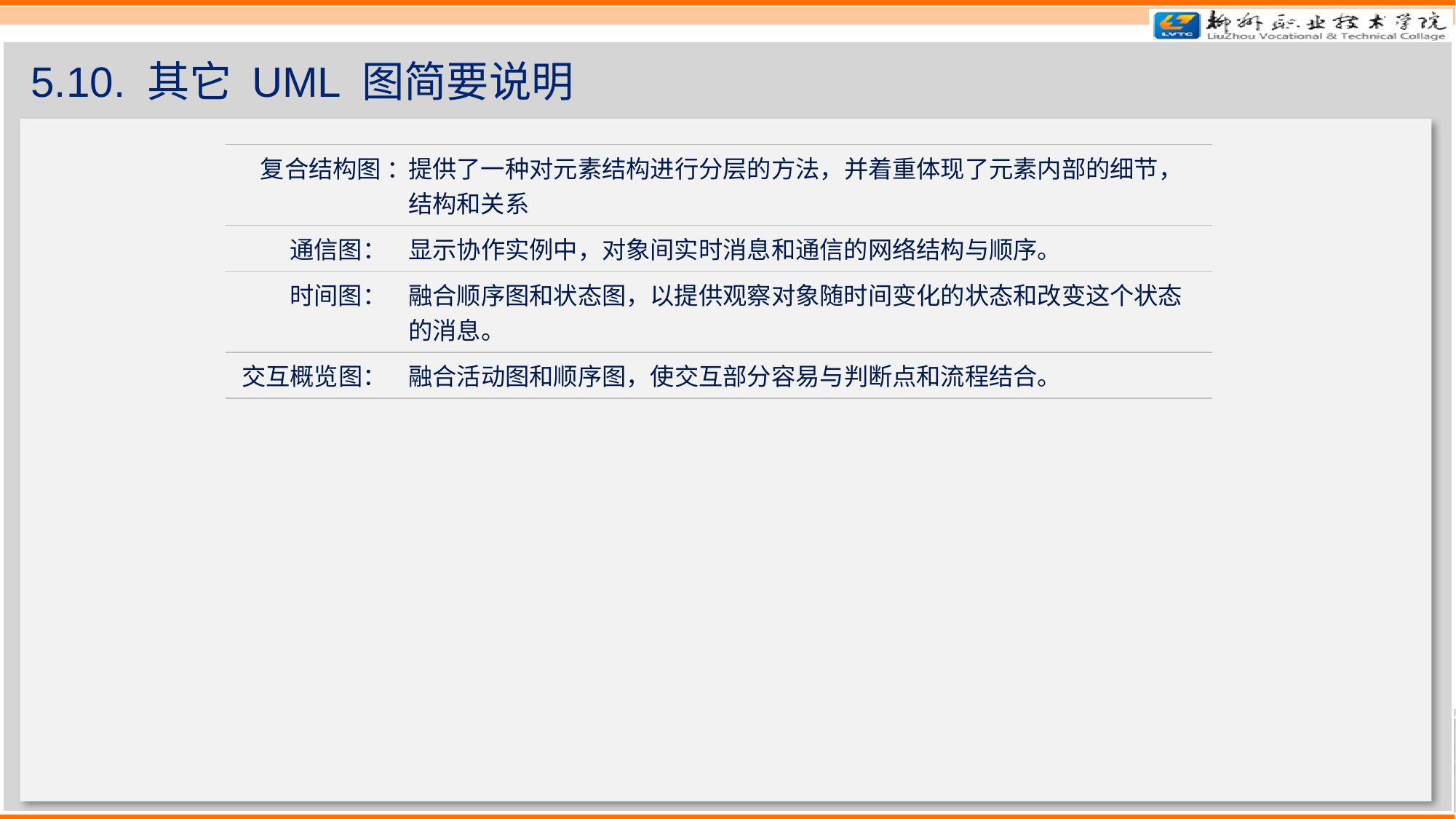

# 5.10. 其它 UML 图简要说明
| 复合结构图 ： | 提供了一种对元素结构进行分层的方法，并着重体现了元素内部的细节，结构和关系 |
| --- | --- |
| 通信图： | 显示协作实例中，对象间实时消息和通信的网络结构与顺序。 |
| 时间图： | 融合顺序图和状态图，以提供观察对象随时间变化的状态和改变这个状态的消息。 |
| 交互概览图： | 融合活动图和顺序图，使交互部分容易与判断点和流程结合。 |